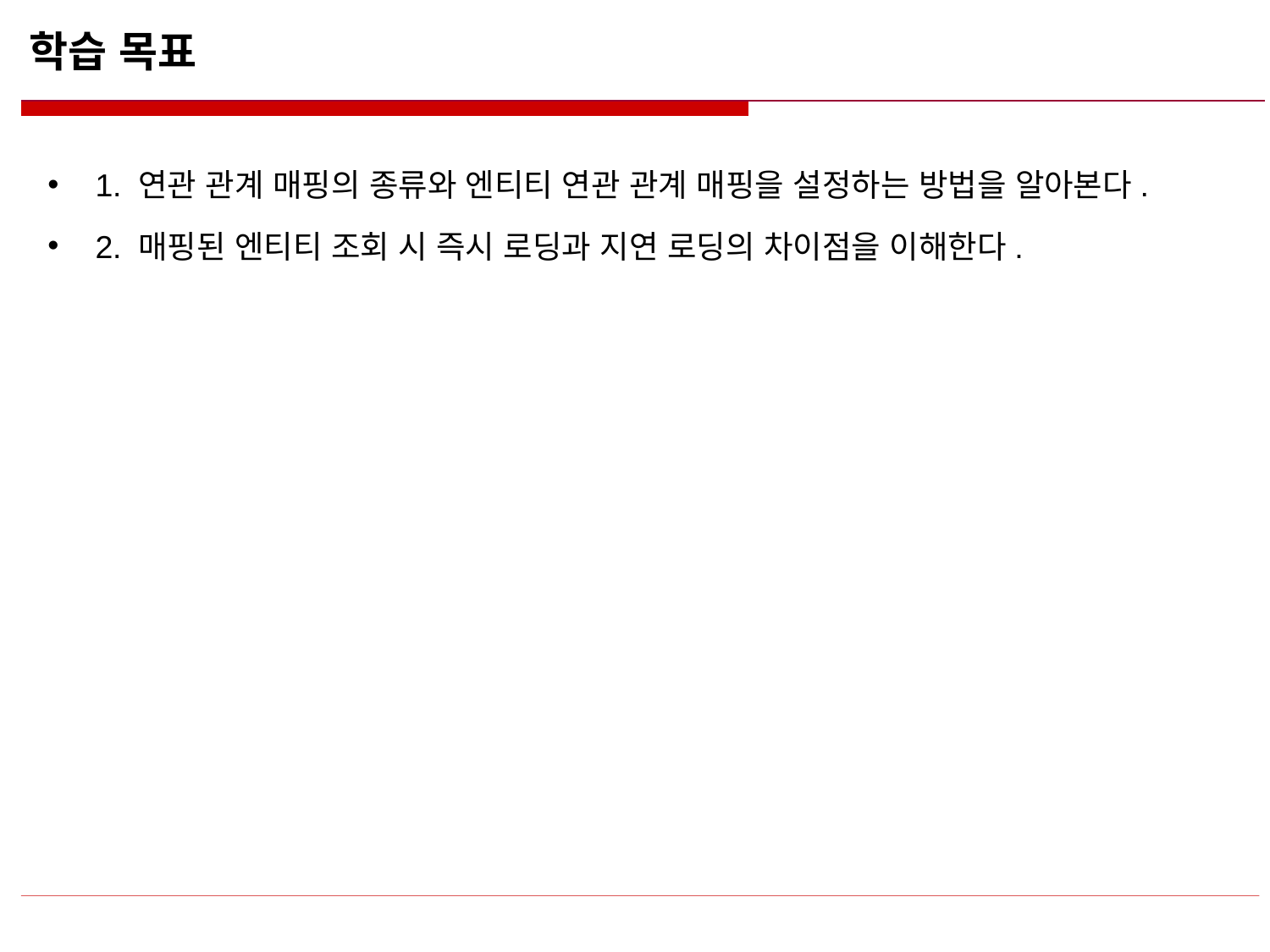

# 학습 목표
1. 연관 관계 매핑의 종류와 엔티티 연관 관계 매핑을 설정하는 방법을 알아본다.
2. 매핑된 엔티티 조회 시 즉시 로딩과 지연 로딩의 차이점을 이해한다.